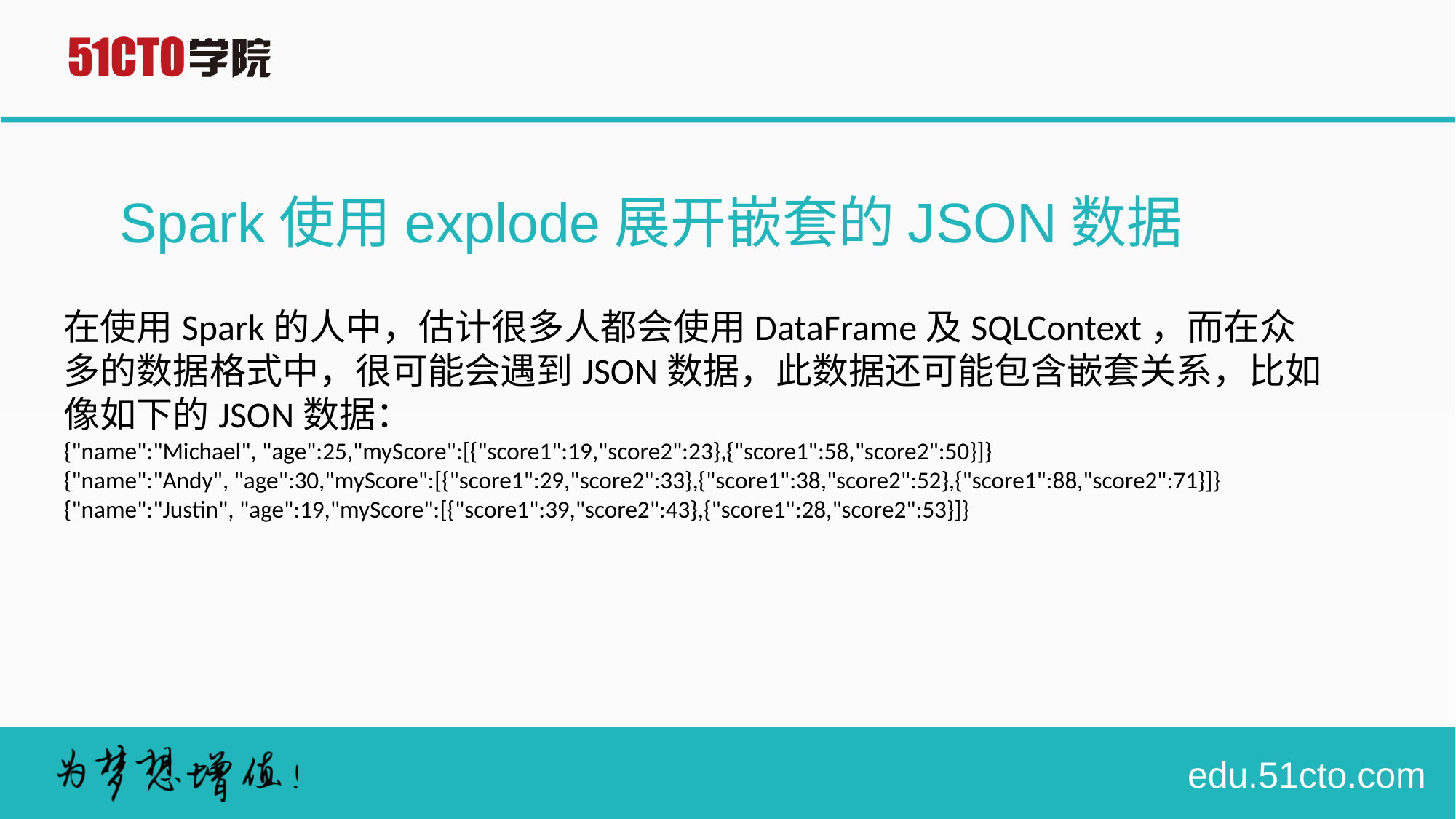

# Spark使用explode展开嵌套的JSON数据
在使用Spark的人中，估计很多人都会使用DataFrame及SQLContext，而在众多的数据格式中，很可能会遇到JSON数据，此数据还可能包含嵌套关系，比如像如下的JSON数据：
{"name":"Michael", "age":25,"myScore":[{"score1":19,"score2":23},{"score1":58,"score2":50}]}
{"name":"Andy", "age":30,"myScore":[{"score1":29,"score2":33},{"score1":38,"score2":52},{"score1":88,"score2":71}]} {"name":"Justin", "age":19,"myScore":[{"score1":39,"score2":43},{"score1":28,"score2":53}]}